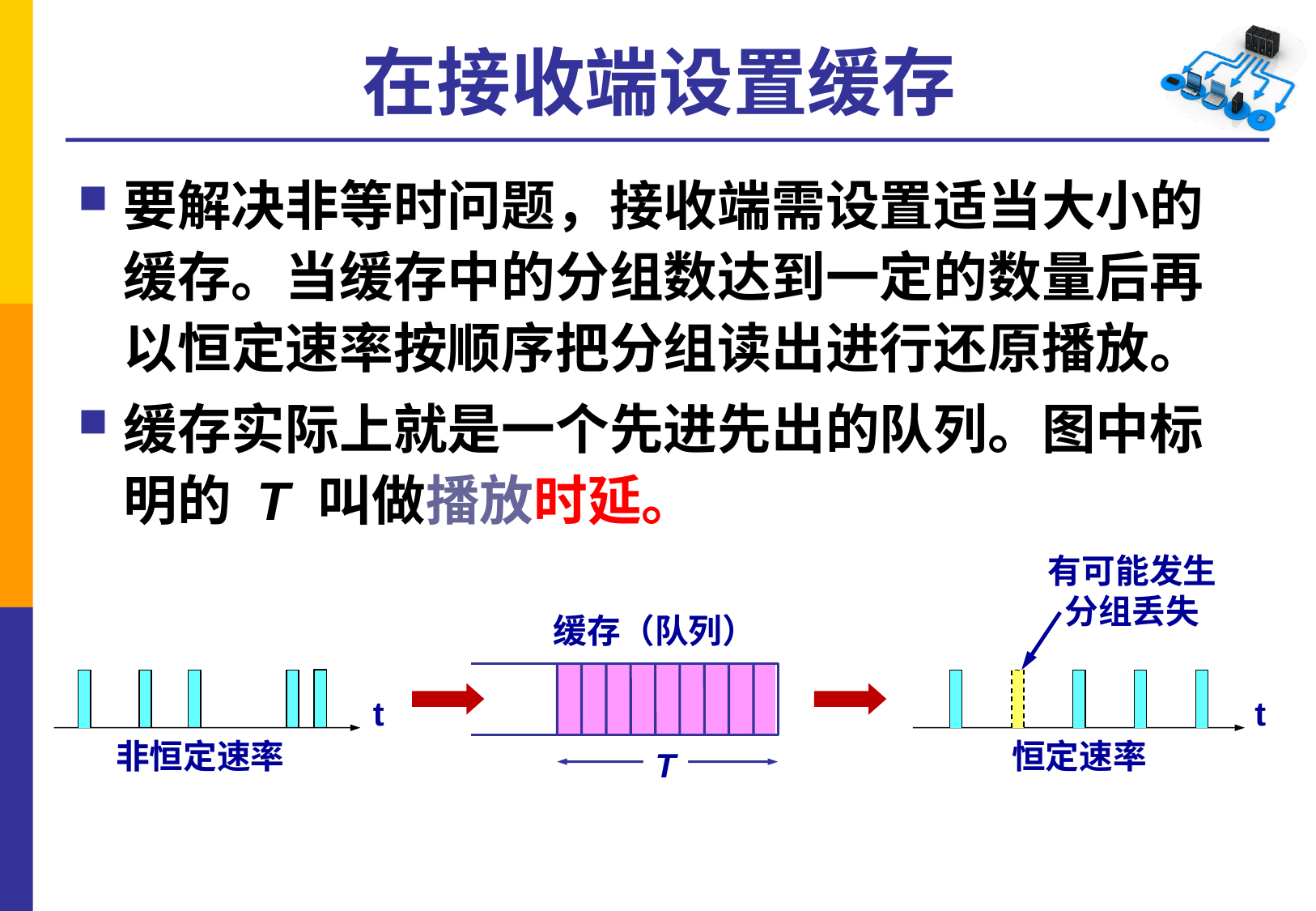

# 在接收端设置缓存
要解决非等时问题，接收端需设置适当大小的缓存。当缓存中的分组数达到一定的数量后再以恒定速率按顺序把分组读出进行还原播放。
缓存实际上就是一个先进先出的队列。图中标明的 T 叫做播放时延。
有可能发生
分组丢失
缓存（队列）

t
t

非恒定速率
恒定速率
T